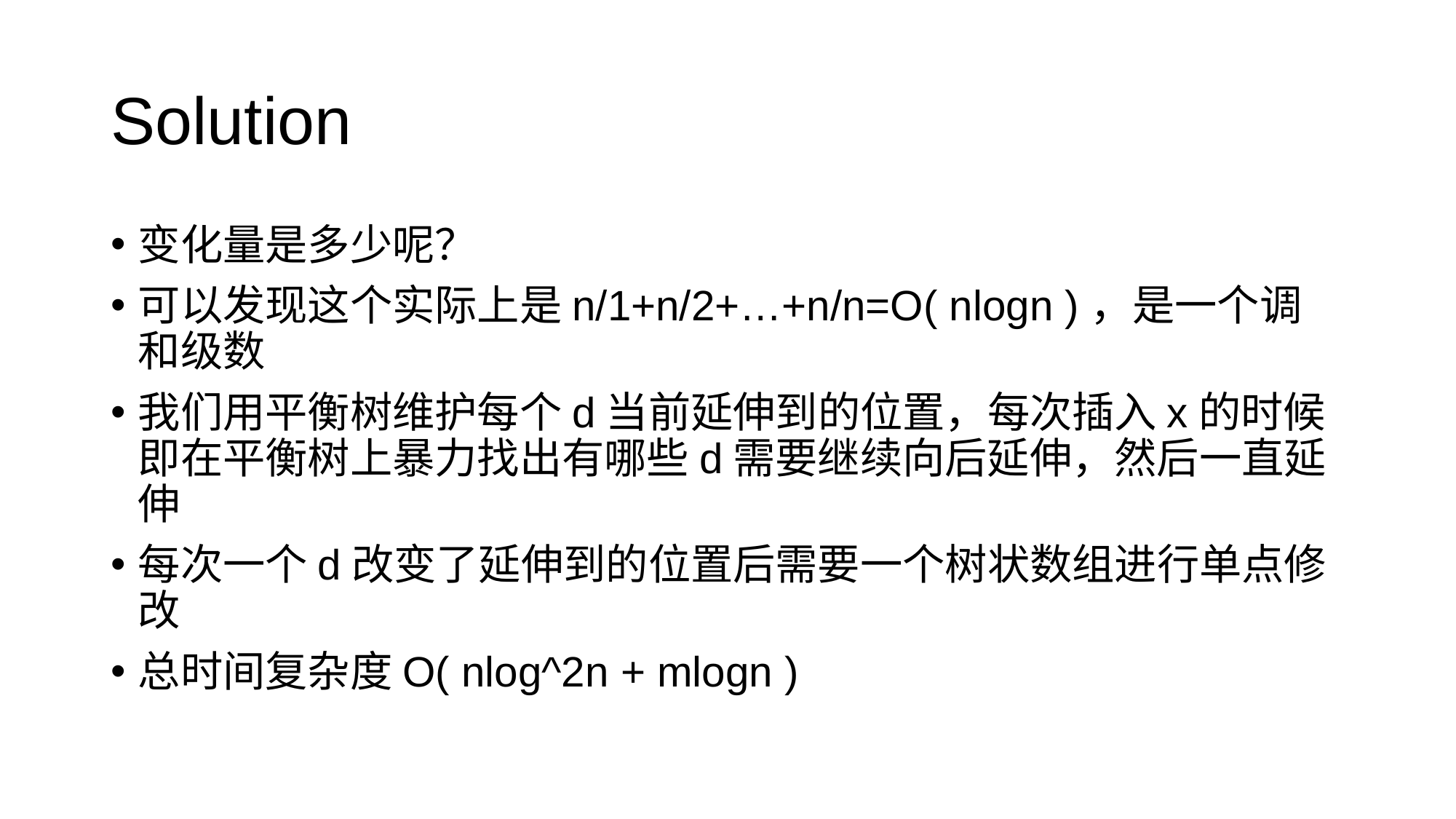

# Solution
变化量是多少呢？
可以发现这个实际上是n/1+n/2+…+n/n=O( nlogn )，是一个调和级数
我们用平衡树维护每个d当前延伸到的位置，每次插入x的时候即在平衡树上暴力找出有哪些d需要继续向后延伸，然后一直延伸
每次一个d改变了延伸到的位置后需要一个树状数组进行单点修改
总时间复杂度O( nlog^2n + mlogn )